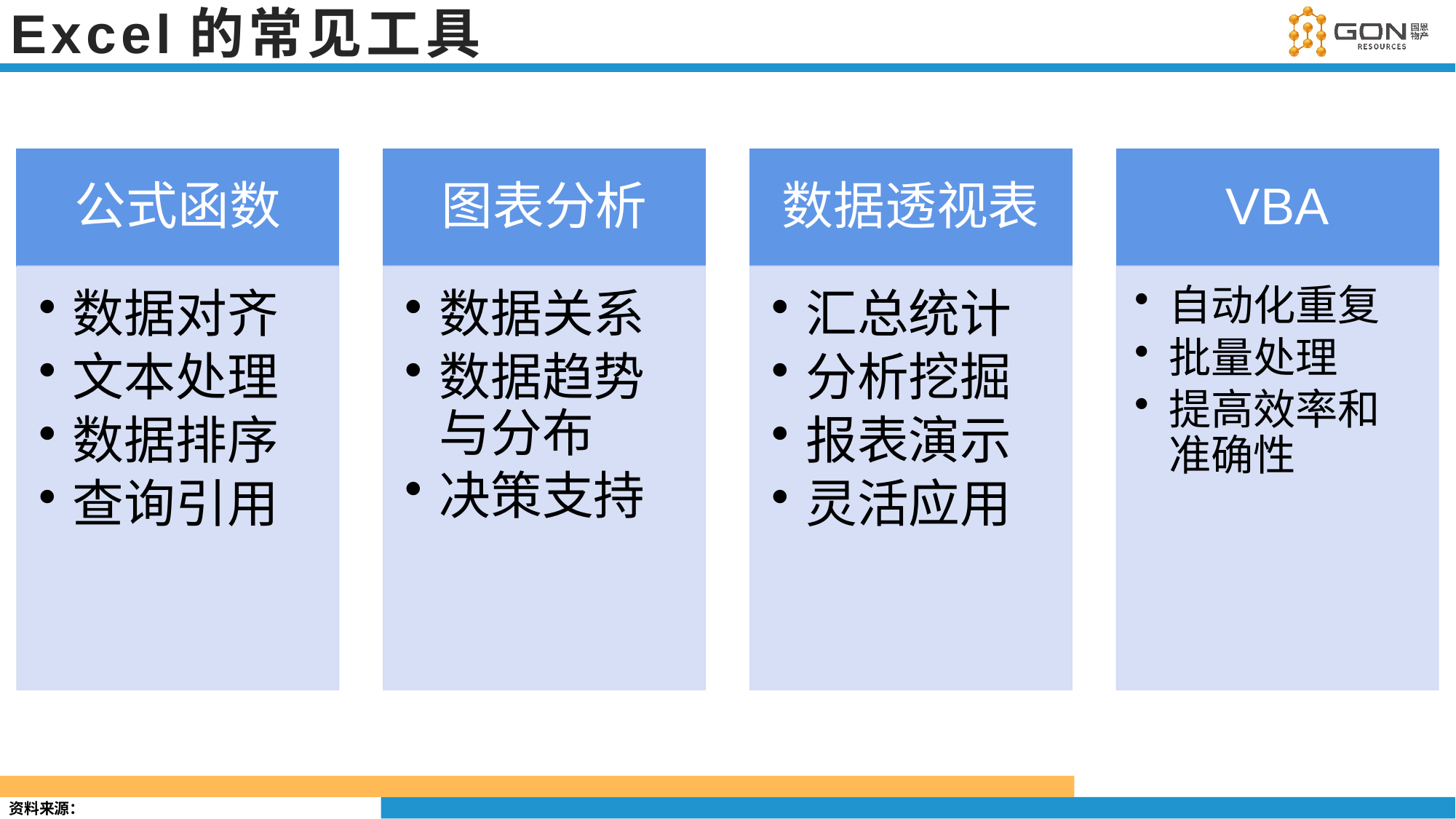

# Excel的常见工具
公式函数
数据对齐
文本处理
数据排序
查询引用
图表分析
数据关系
数据趋势与分布
决策支持
数据透视表
汇总统计
分析挖掘
报表演示
灵活应用
VBA
自动化重复
批量处理
提高效率和准确性